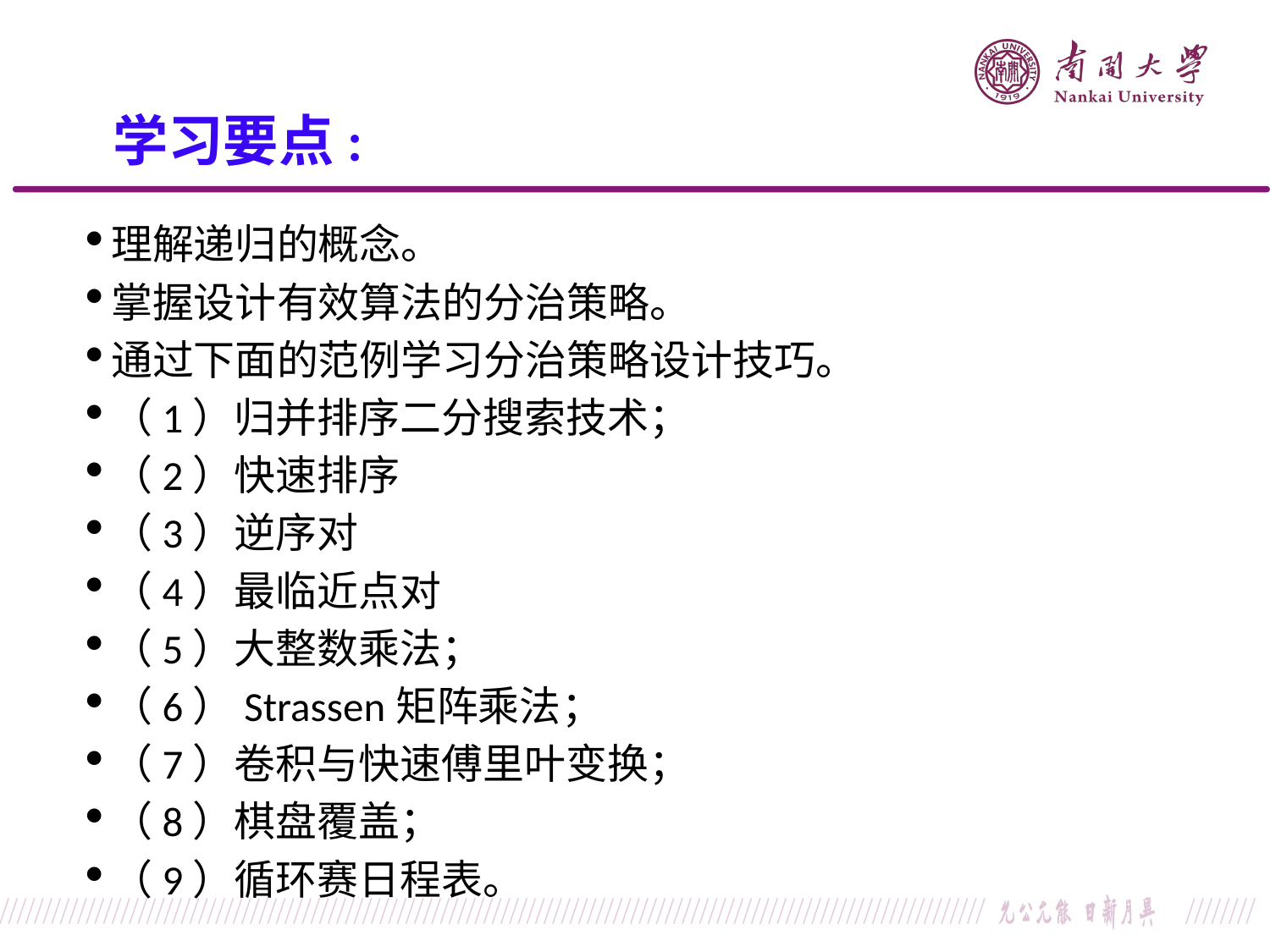

学习要点:

理解递归的概念。
掌握设计有效算法的分治策略。
通过下面的范例学习分治策略设计技巧。
（1）归并排序二分搜索技术；
（2）快速排序
（3）逆序对
（4）最临近点对
（5）大整数乘法；
（6）Strassen矩阵乘法；
（7）卷积与快速傅里叶变换；
（8）棋盘覆盖；
（9）循环赛日程表。